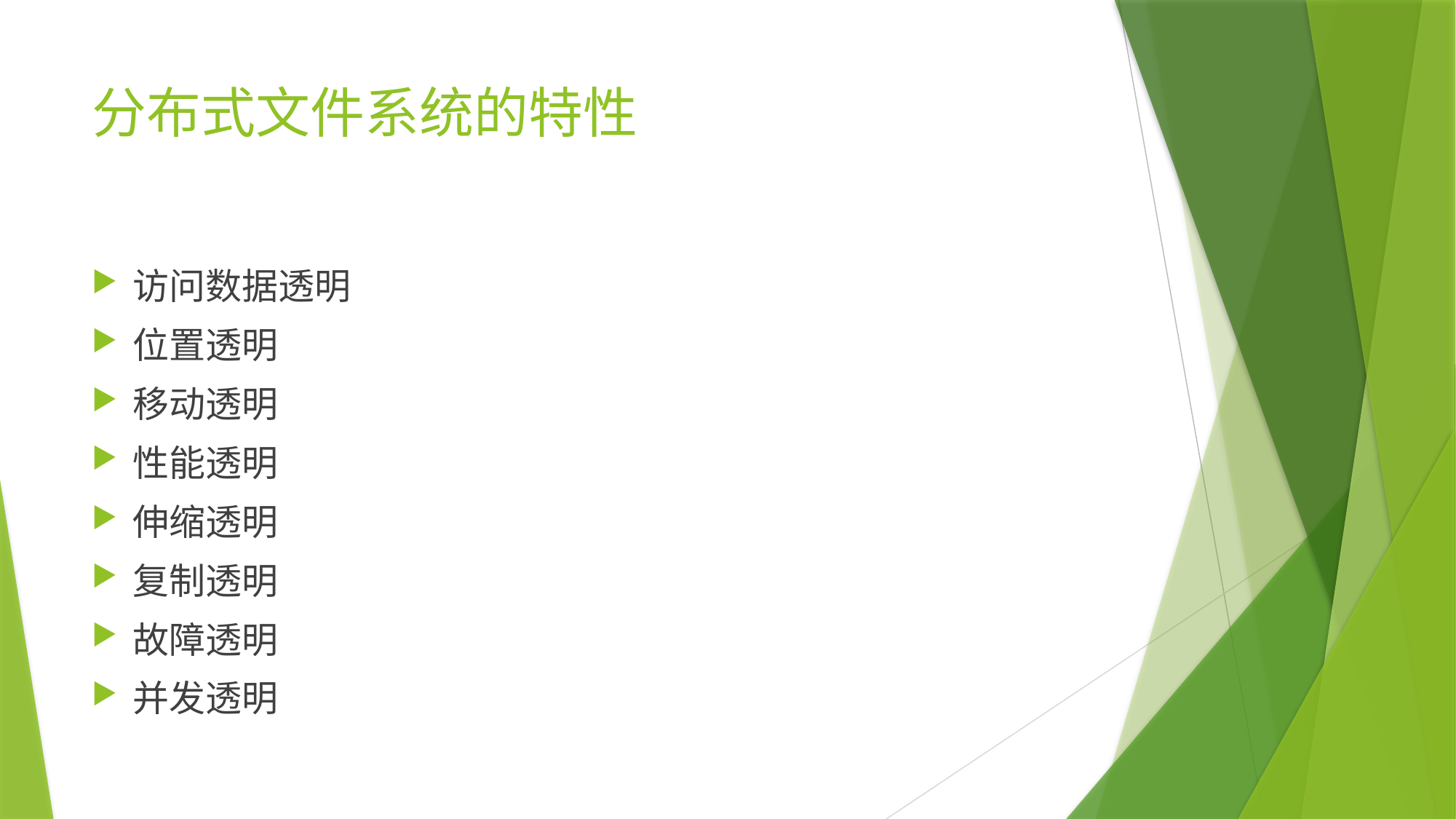

# 分布式文件系统的特性
访问数据透明
位置透明
移动透明
性能透明
伸缩透明
复制透明
故障透明
并发透明